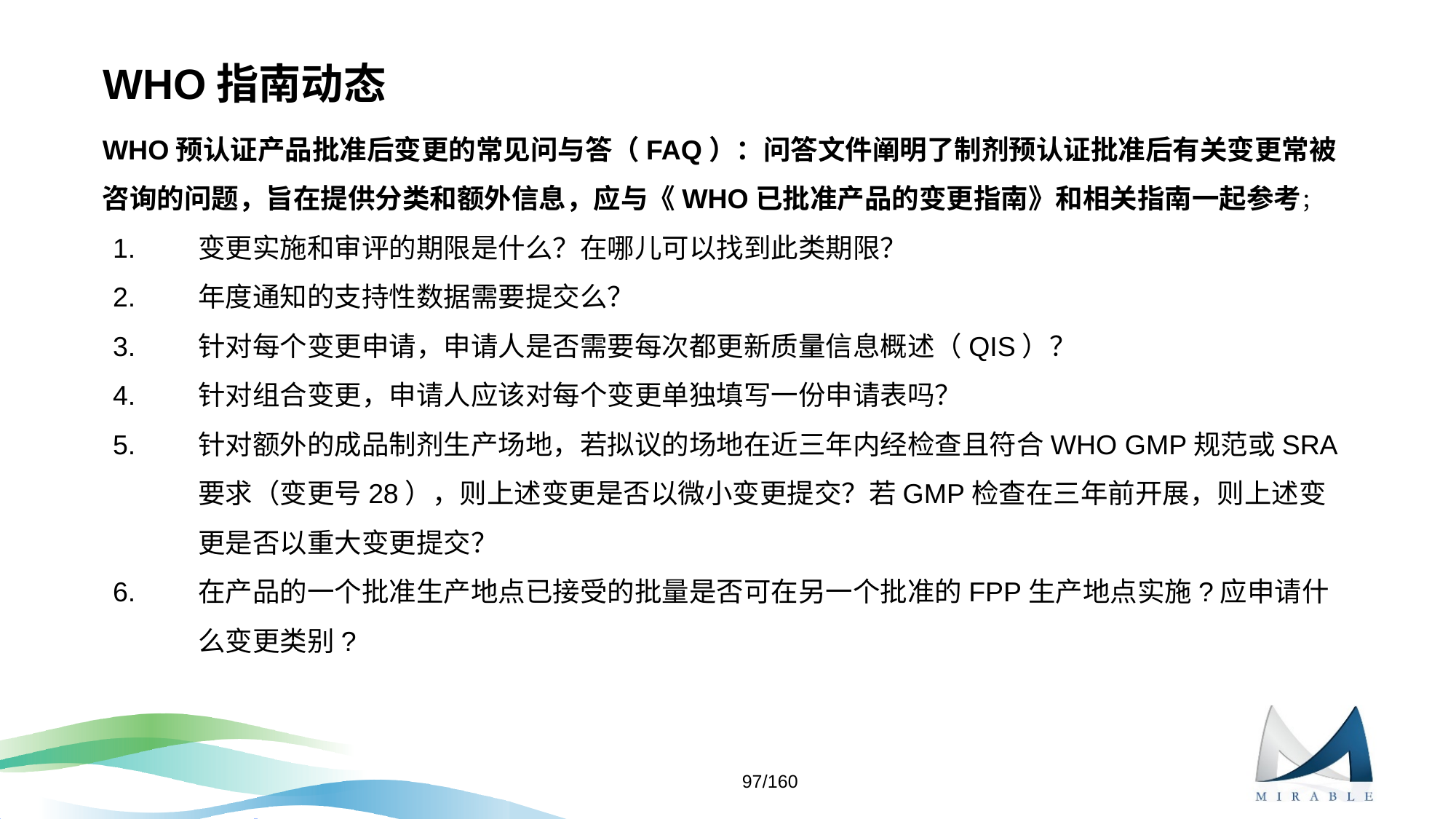

# WHO指南动态
WHO预认证产品批准后变更的常见问与答（FAQ）：问答文件阐明了制剂预认证批准后有关变更常被咨询的问题，旨在提供分类和额外信息，应与《WHO已批准产品的变更指南》和相关指南一起参考；
变更实施和审评的期限是什么？在哪儿可以找到此类期限？
年度通知的支持性数据需要提交么？
针对每个变更申请，申请人是否需要每次都更新质量信息概述（QIS）？
针对组合变更，申请人应该对每个变更单独填写一份申请表吗？
针对额外的成品制剂生产场地，若拟议的场地在近三年内经检查且符合WHO GMP规范或SRA要求（变更号28），则上述变更是否以微小变更提交？若GMP检查在三年前开展，则上述变更是否以重大变更提交？
在产品的一个批准生产地点已接受的批量是否可在另一个批准的FPP生产地点实施?应申请什么变更类别?
97/160